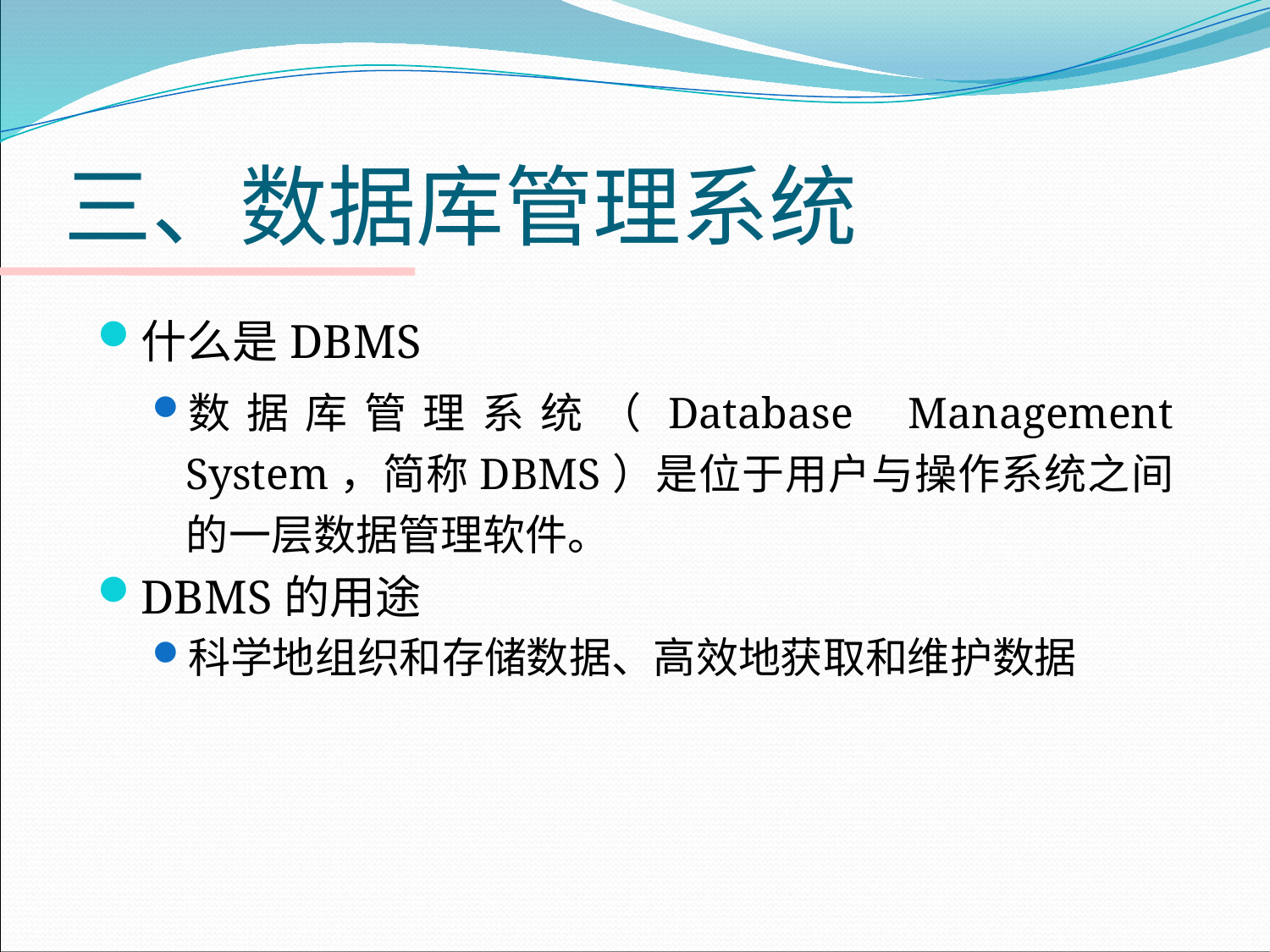

# 三、数据库管理系统
什么是DBMS
数据库管理系统（Database  Management System，简称DBMS）是位于用户与操作系统之间的一层数据管理软件。
DBMS的用途
科学地组织和存储数据、高效地获取和维护数据
20